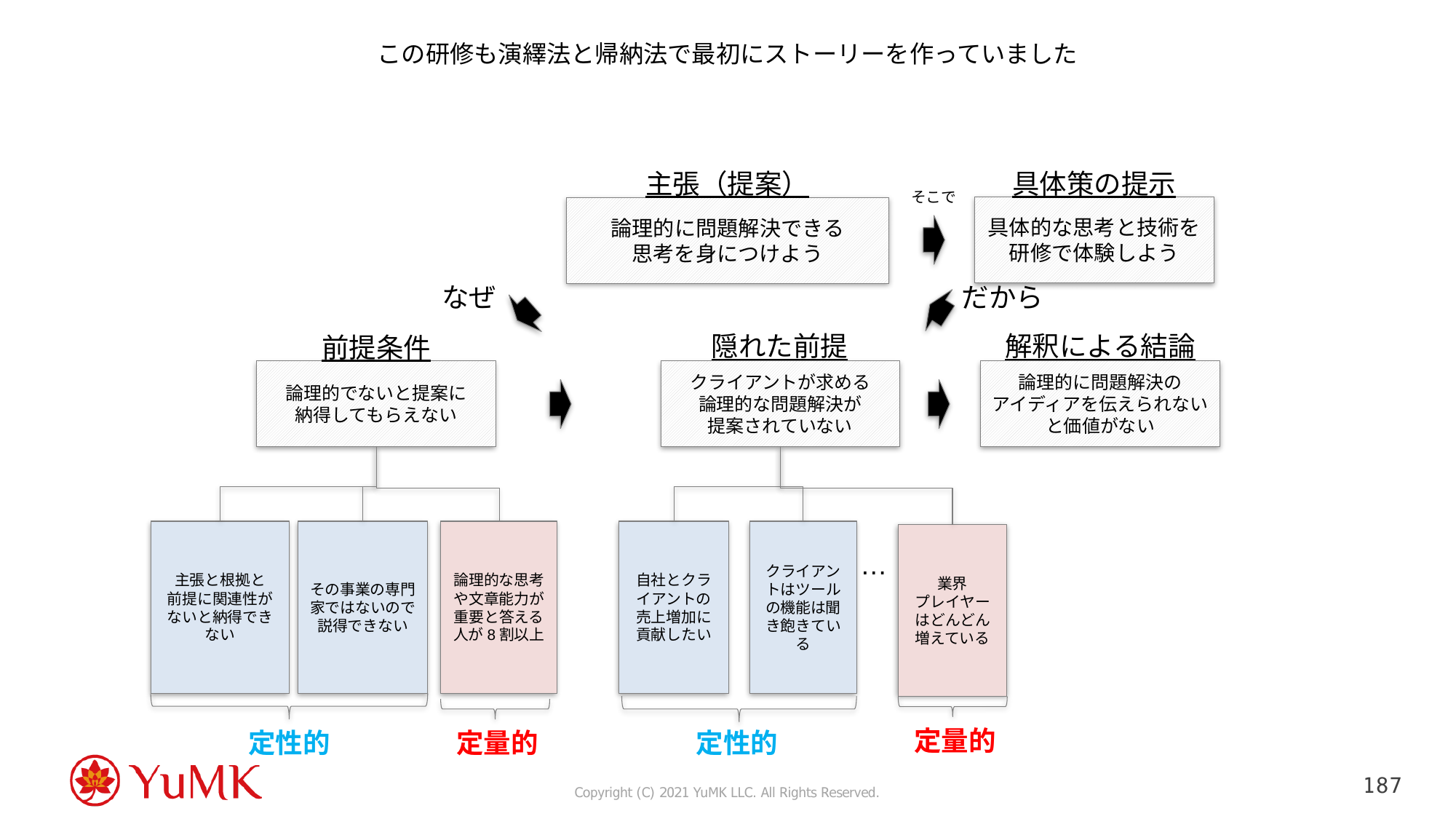

# この研修も演繹法と帰納法で最初にストーリーを作っていました
主張（提案）
具体策の提示
そこで
具体的な思考と技術を
研修で体験しよう
論理的に問題解決できる
思考を身につけよう

だから
なぜ

隠れた前提
解釈による結論
前提条件
論理的でないと提案に
納得してもらえない
クライアントが求める
論理的な問題解決が
提案されていない
論理的に問題解決の
アイディアを伝えられないと価値がない

主張と根拠と
前提に関連性がないと納得できない
その事業の専門家ではないので説得できない
論理的な思考や文章能力が重要と答える人が8割以上
自社とクライアントの売上増加に貢献したい
クライアントはツールの機能は聞き飽きている
業界
プレイヤーはどんどん
増えている
…

定量的
定性的
定量的
定性的
187